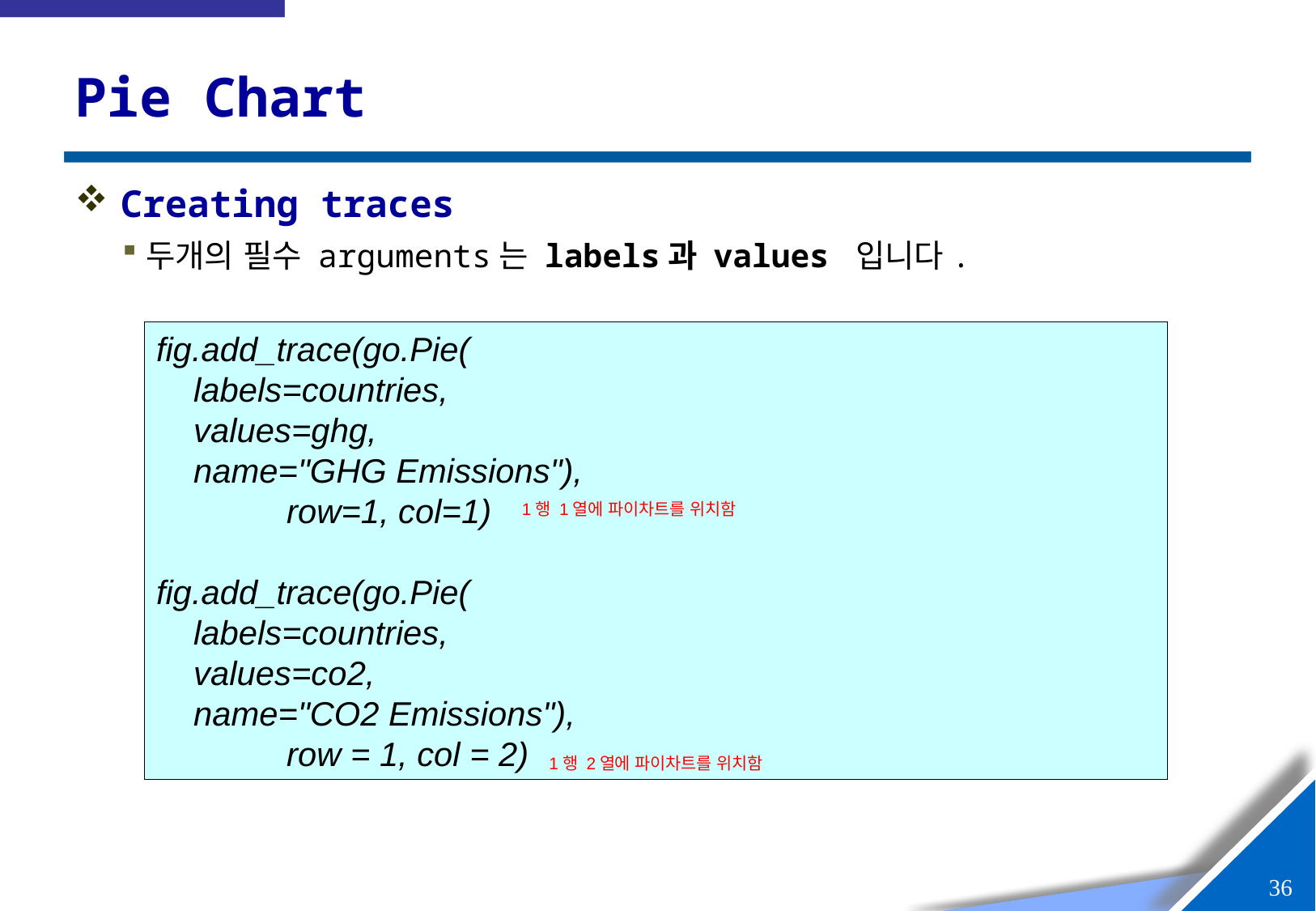

# Pie Chart
Creating traces
두개의 필수 arguments는 labels과 values 입니다.

fig.add_trace(go.Pie(
    labels=countries,
    values=ghg,
    name="GHG Emissions"),
              row=1, col=1)

fig.add_trace(go.Pie(
    labels=countries,
    values=co2,
    name="CO2 Emissions"),
              row = 1, col = 2)
1행 1열에 파이차트를 위치함
1행 2열에 파이차트를 위치함
36